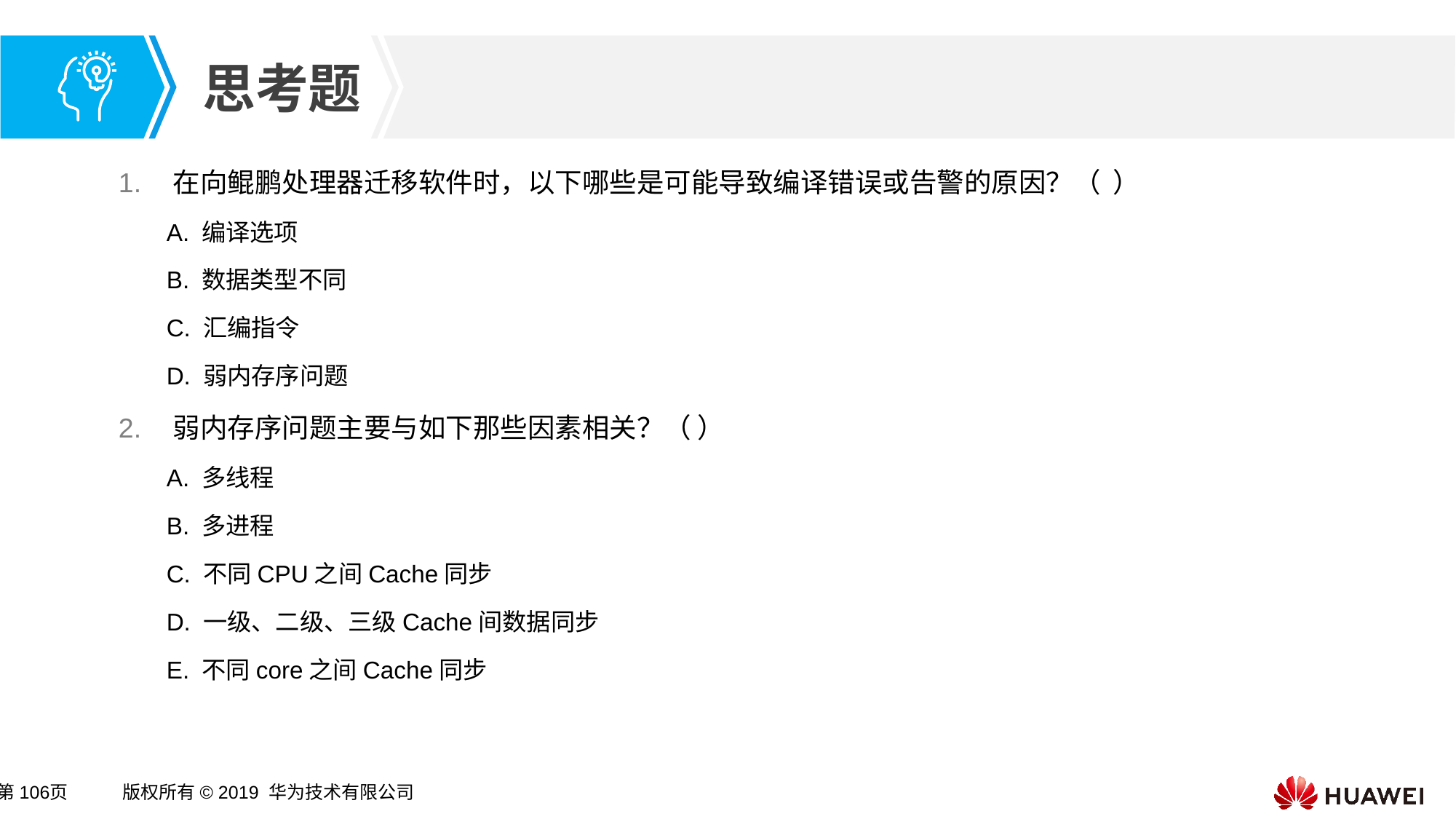

在向鲲鹏处理器迁移软件时，以下哪些是可能导致编译错误或告警的原因？（  ）
A. 编译选项
B. 数据类型不同
C. 汇编指令
D. 弱内存序问题
弱内存序问题主要与如下那些因素相关？（ ）
A. 多线程
B. 多进程
C. 不同CPU之间Cache同步
D. 一级、二级、三级Cache间数据同步
E. 不同core之间Cache同步